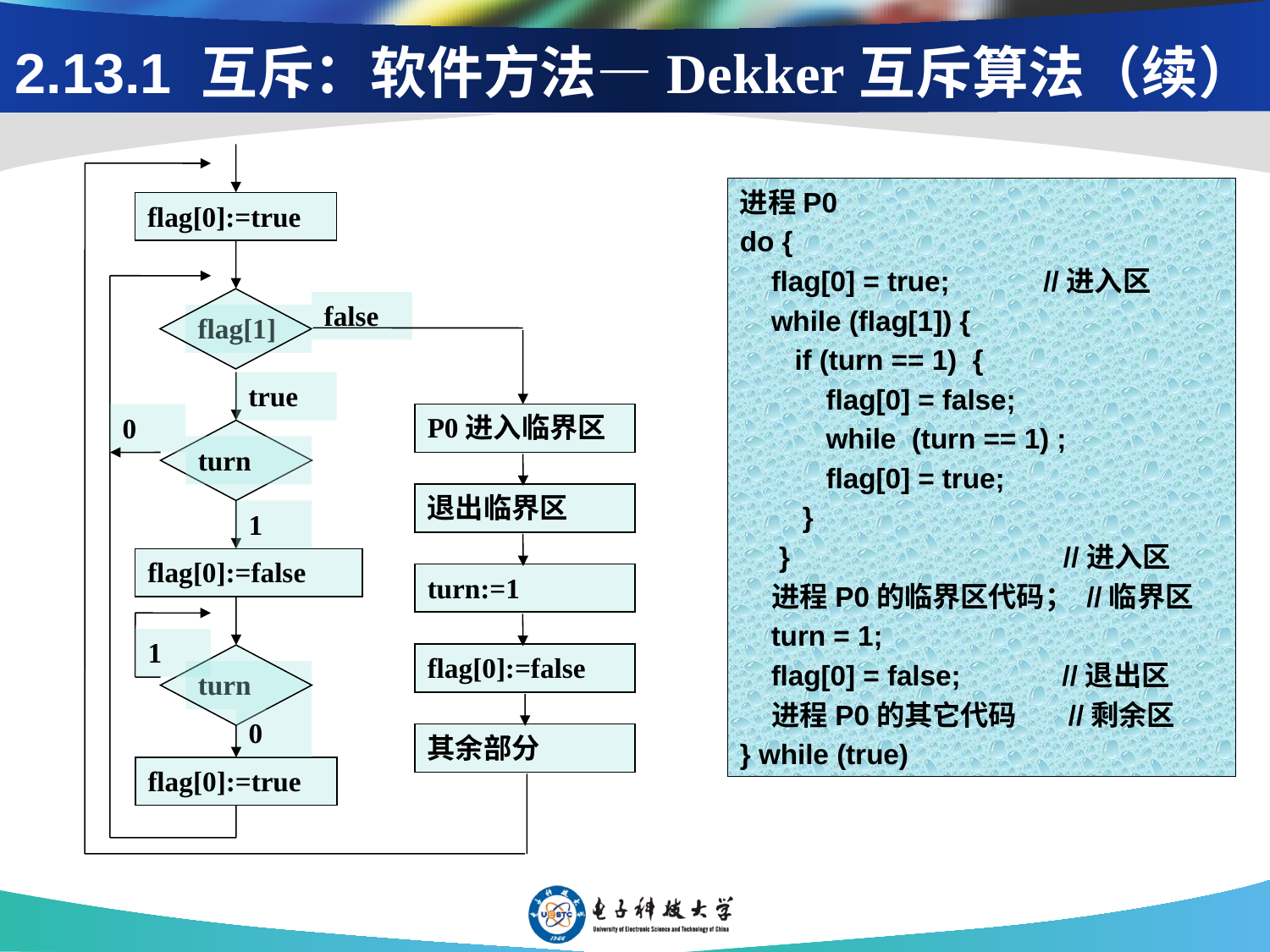

# 2.13.1 互斥：软件方法—Dekker互斥算法（续）

flag[0]:=true

false
flag[1]

true

P0进入临界区
0

turn
1

flag[0]:=false

1

turn

0

退出临界区

turn:=1

flag[0]:=false

其余部分
flag[0]:=true

进程P0
do {
    flag[0] = true;            //进入区
    while (flag[1]) {
       if (turn == 1)  {
           flag[0] = false;
           while  (turn == 1) ;
           flag[0] = true;
        }
     }                                   //进入区
    进程P0的临界区代码； //临界区
    turn = 1;
    flag[0] = false;             //退出区
    进程P0的其它代码       //剩余区
} while (true)